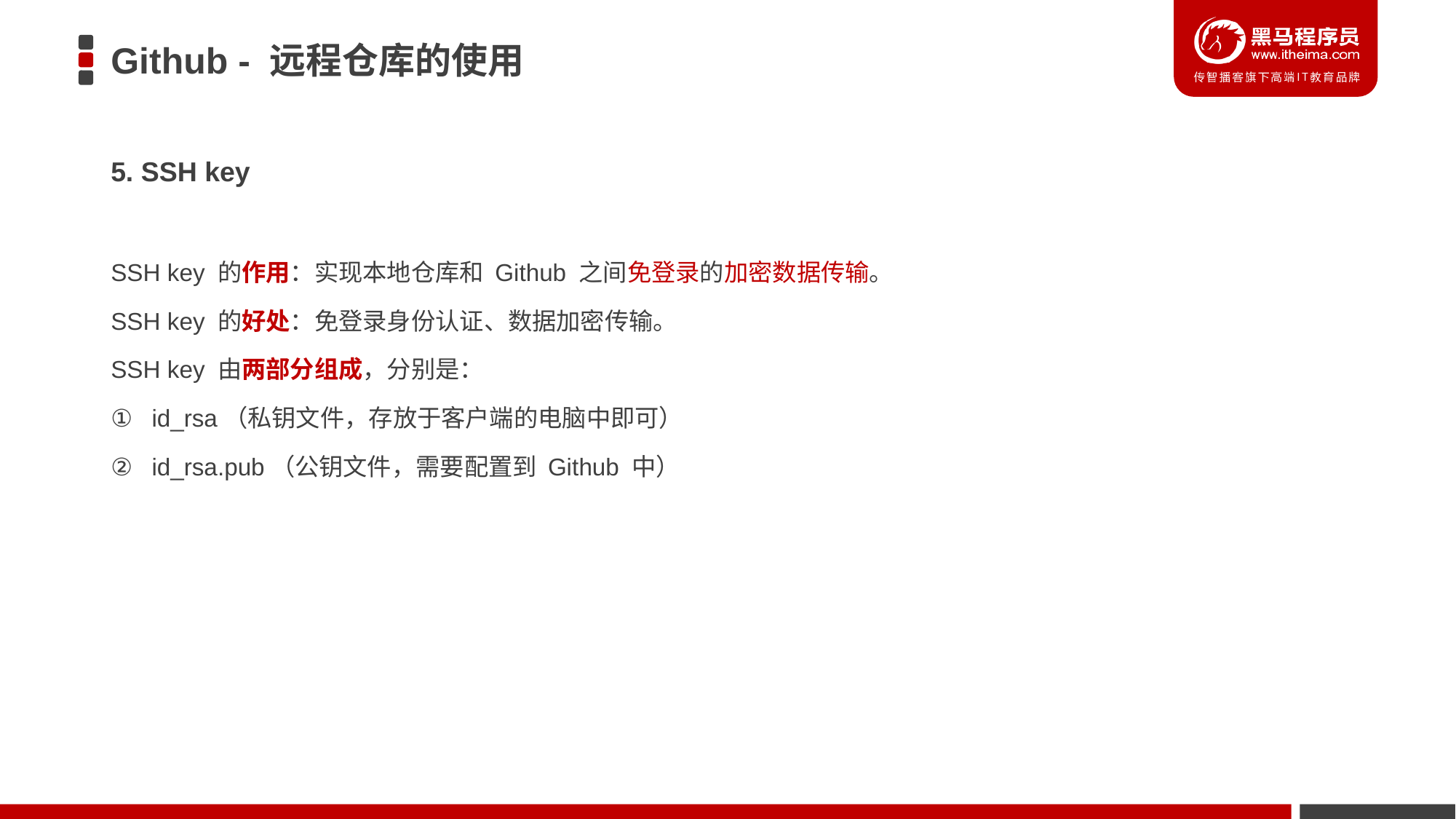

# Github - 远程仓库的使用
5. SSH key
SSH key 的作用：实现本地仓库和 Github 之间免登录的加密数据传输。
SSH key 的好处：免登录身份认证、数据加密传输。
SSH key 由两部分组成，分别是：
id_rsa（私钥文件，存放于客户端的电脑中即可）
id_rsa.pub（公钥文件，需要配置到 Github 中）